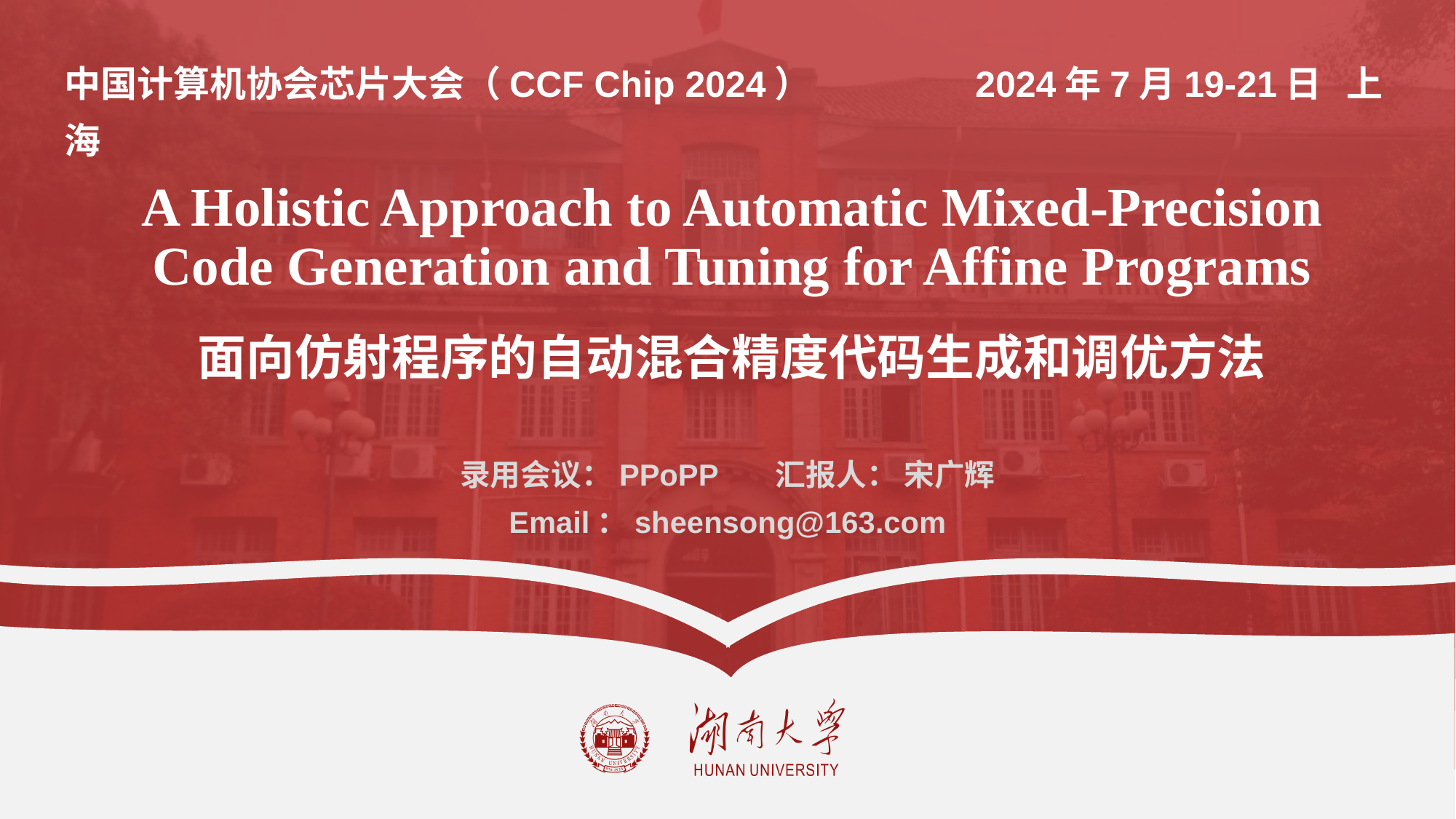

中国计算机协会芯片大会（CCF Chip 2024）                   2024年7月19-21日   上海
# A Holistic Approach to Automatic Mixed-Precision Code Generation and Tuning for Affine Programs
面向仿射程序的自动混合精度代码生成和调优方法
录用会议：PPoPP      汇报人： 宋广辉
Email：sheensong@163.com